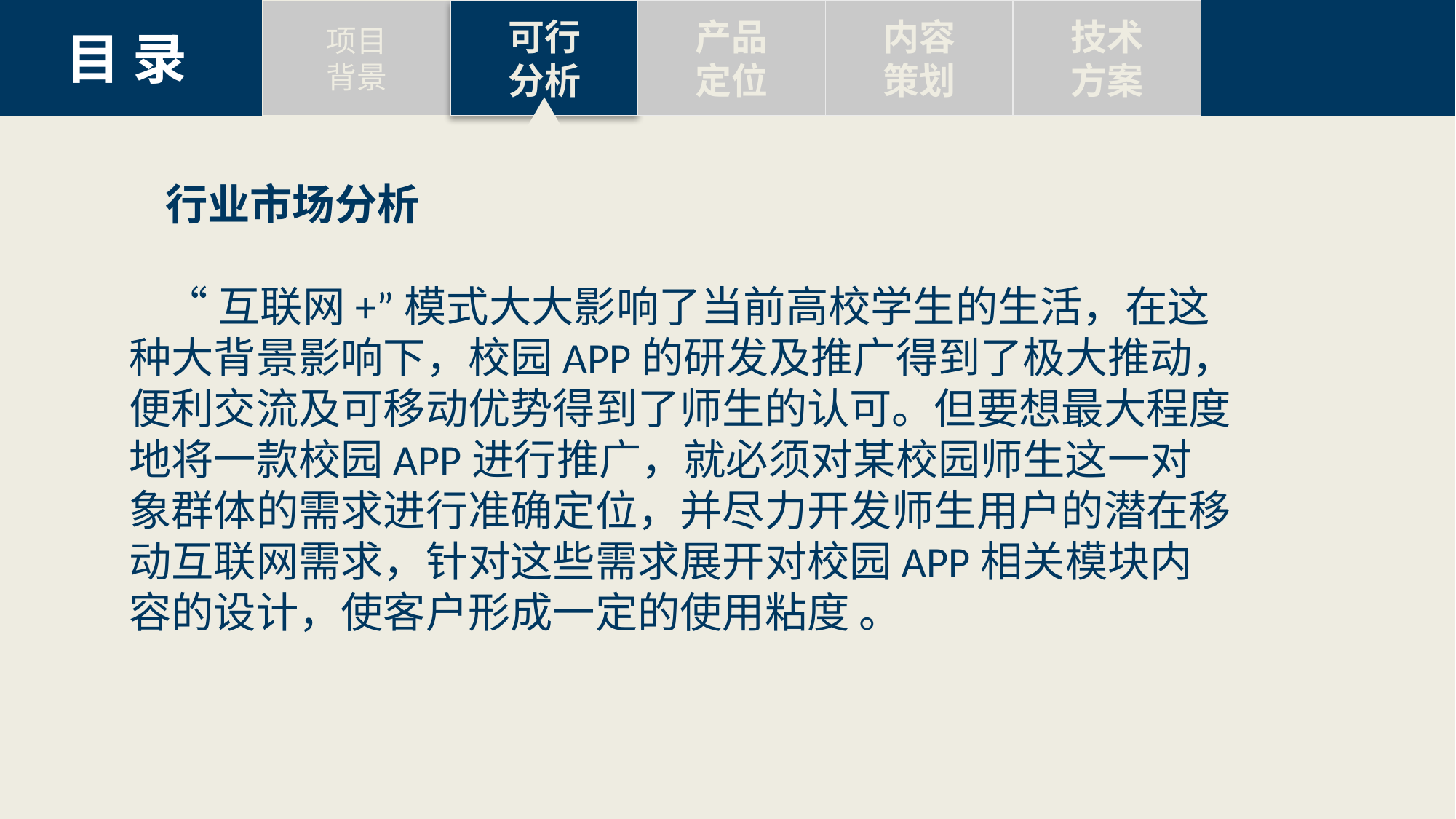

项目
背景
可行
分析
标题三
Text here
标题三
Text here
标题三
Text here
产品
定位
标题四
Text here
标题四
Text here
标题四
Text here
内容
策划
标题五
Text here
标题五
Text here
标题五
Text here
技术
方案
标题六
Text here
标题六
Text here
标题六
Text here

目 录

行业市场分析

“互联网+”模式大大影响了当前高校学生的生活，在这种大背景影响下，校园APP的研发及推广得到了极大推动，便利交流及可移动优势得到了师生的认可。但要想最大程度地将一款校园APP进行推广，就必须对某校园师生这一对象群体的需求进行准确定位，并尽力开发师生用户的潜在移动互联网需求，针对这些需求展开对校园APP相关模块内容的设计，使客户形成一定的使用粘度 。